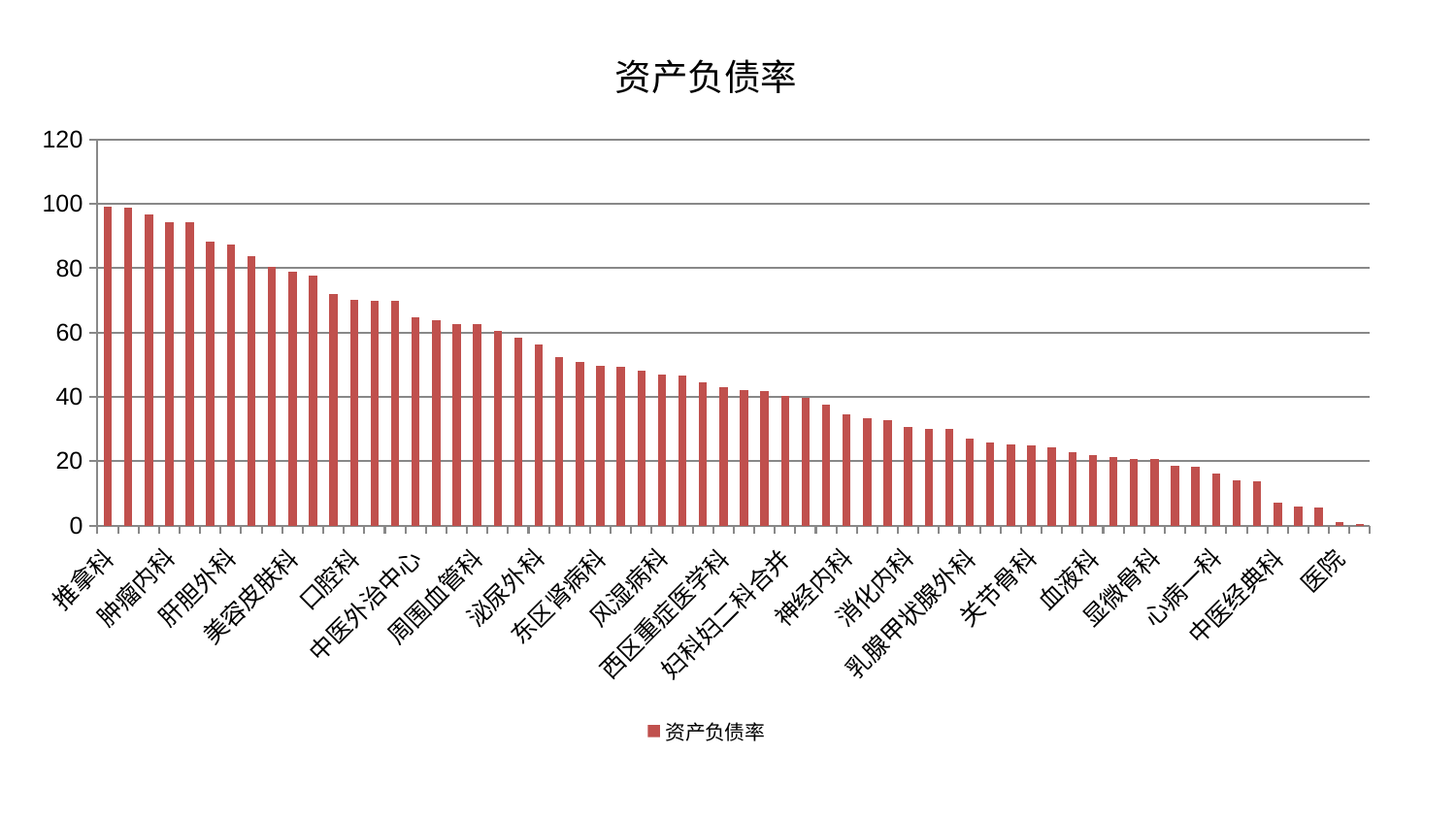

### Chart: 资产负债率

| Category | 资产负债率 |
|---|---|
| 推拿科 | 99.08649932238902 |
| 微创骨科 | 98.80494298648313 |
| 胸外科 | 96.65609473186178 |
| 肿瘤内科 | 94.24519314768219 |
| 脑病一科 | 94.18894844112857 |
| 治未病中心 | 88.39265475363732 |
| 肝胆外科 | 87.30306582120005 |
| 康复科 | 83.84403525834519 |
| 普通外科 | 80.27980170854343 |
| 美容皮肤科 | 78.9994684158692 |
| 神经外科 | 77.6877921621916 |
| 小儿推拿科 | 71.91554740401311 |
| 口腔科 | 70.14493429551116 |
| 男科 | 69.91561647562455 |
| 小儿骨科 | 69.85160065933589 |
| 中医外治中心 | 64.82257281129071 |
| 老年医学科 | 63.95835379425498 |
| 脾胃科消化科合并 | 62.73466001920291 |
| 周围血管科 | 62.64256626121654 |
| 脊柱骨科 | 60.591114161431236 |
| 肾脏内科 | 58.285987004534135 |
| 泌尿外科 | 56.32660102936682 |
| 内分泌科 | 52.2534667831019 |
| 针灸科 | 50.89891347343758 |
| 东区肾病科 | 49.574048979928435 |
| 综合内科 | 49.4868237672129 |
| 心血管内科 | 48.27499941524089 |
| 风湿病科 | 46.87137275244384 |
| 心病四科 | 46.727060321874546 |
| 身心医学科 | 44.533678189933234 |
| 西区重症医学科 | 42.970806773144396 |
| 创伤骨科 | 42.04259544204678 |
| 肝病科 | 41.921619151455644 |
| 妇科妇二科合并 | 40.26059543275693 |
| 运动损伤骨科 | 39.73786783815858 |
| 眼科 | 37.48926368289456 |
| 神经内科 | 34.54363391931945 |
| 皮肤科 | 33.29890942357589 |
| 脑病三科 | 32.732431264421066 |
| 消化内科 | 30.523652623542908 |
| 脾胃病科 | 29.896132611177563 |
| 心病三科 | 29.886540338156475 |
| 乳腺甲状腺外科 | 27.09689442913854 |
| 妇科 | 25.821274308858342 |
| 妇二科 | 25.335675406008384 |
| 关节骨科 | 24.851450064245896 |
| 儿科 | 24.330194089730604 |
| 重症医学科 | 22.663288961877768 |
| 血液科 | 21.967547558614875 |
| 脑病二科 | 21.24087656730771 |
| 心病二科 | 20.80188933443381 |
| 显微骨科 | 20.688623589042066 |
| 东区重症医学科 | 18.597542355637398 |
| 骨科 | 18.40733414989344 |
| 心病一科 | 16.15926502552569 |
| 肾病科 | 13.966031323875105 |
| 耳鼻喉科 | 13.822073690064162 |
| 中医经典科 | 7.040600746062409 |
| 产科 | 5.907819267657133 |
| 呼吸内科 | 5.693195727877742 |
| 医院 | 1.2032742447658284 |
| 肛肠科 | 0.36282861265570787 |
117